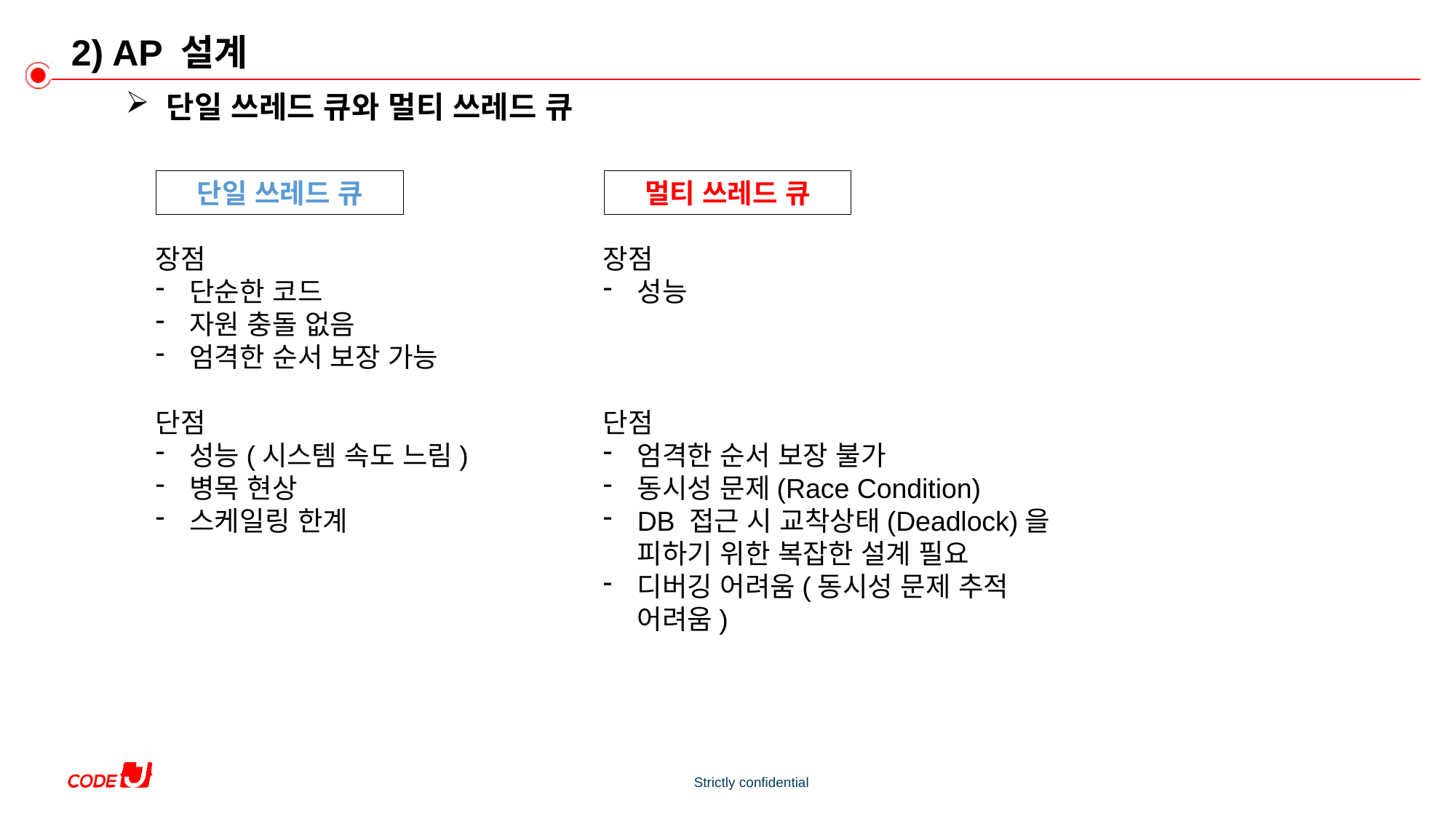

# 2) AP 설계
단일 쓰레드 큐와 멀티 쓰레드 큐
단일 쓰레드 큐

장점
단순한 코드
자원 충돌 없음
엄격한 순서 보장 가능

단점
성능(시스템 속도 느림)
병목 현상
스케일링 한계

장점
성능

단점
엄격한 순서 보장 불가
동시성 문제(Race Condition)
DB 접근 시 교착상태(Deadlock)을 피하기 위한 복잡한 설계 필요
디버깅 어려움(동시성 문제 추적 어려움)
멀티 쓰레드 큐